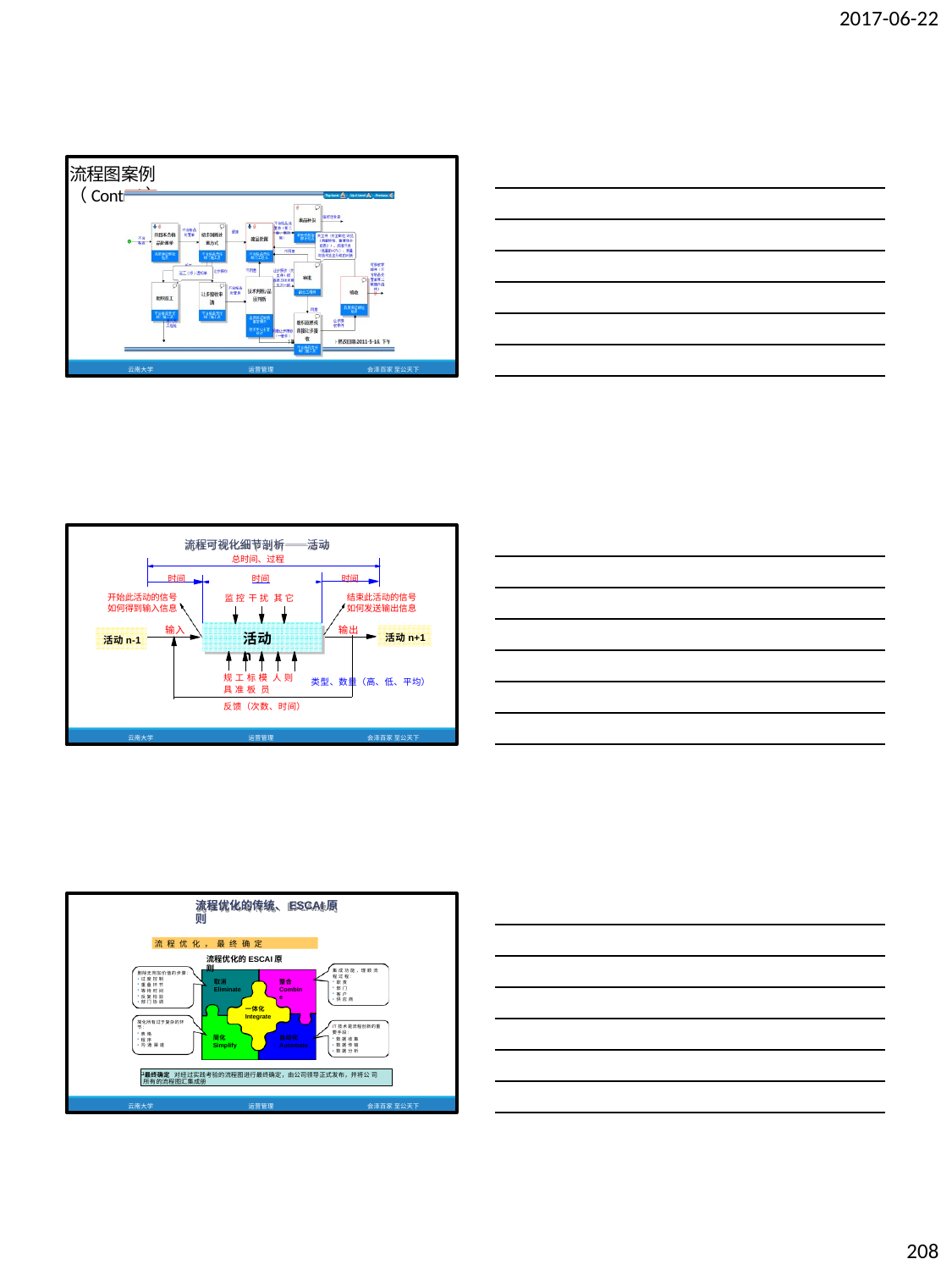

2017-06-22

流程图案例（Control）

云南大学
运营管理
会泽百家 至公天下
6

流程可视化细节剖析——活动
总时间、过程

时间
开始此活动的信号 如何得到输入信息

输入
 	时间
监 控 干 扰  其 它
时间
结束此活动的信号 如何发送输出信息

输出

活动n

活动n+1
活动n-1

规 工 标 模 人 则 具 准 板 员
类型、数
量（高、低、平均）

反馈（次数、时间）

云南大学
运营管理
会泽百家 至公天下

流程优化的传统、ESCAI原则

流 程 优 化 ， 最 终 确 定
流程优化的ESCAI原则

集 成 功 能 ，理 顺 流 程 过 程：
职 责
部 门
客 户
供 应 商
删除无附加价值的步骤：
过 度 控 制
重 叠 环 节
等 待 时 间
反 复 检 验
部 门 协 调
取消
Eliminate
整合
Combine

一体化
Integrate
简化所有过于复杂的环 节：
表 格
程 序
沟 通 渠 道

IT技术是流程创新的重 要手段：
数 据 收 集
数 据 传 输
数 据 分 析
简化
Simplify
自动化
Automate

最终确定 对经过实践考验的流程图进行最终确定，由公司领导正式发布，并将公 司所有的流程图汇集成册

云南大学
运营管理
会泽百家 至公天下

208